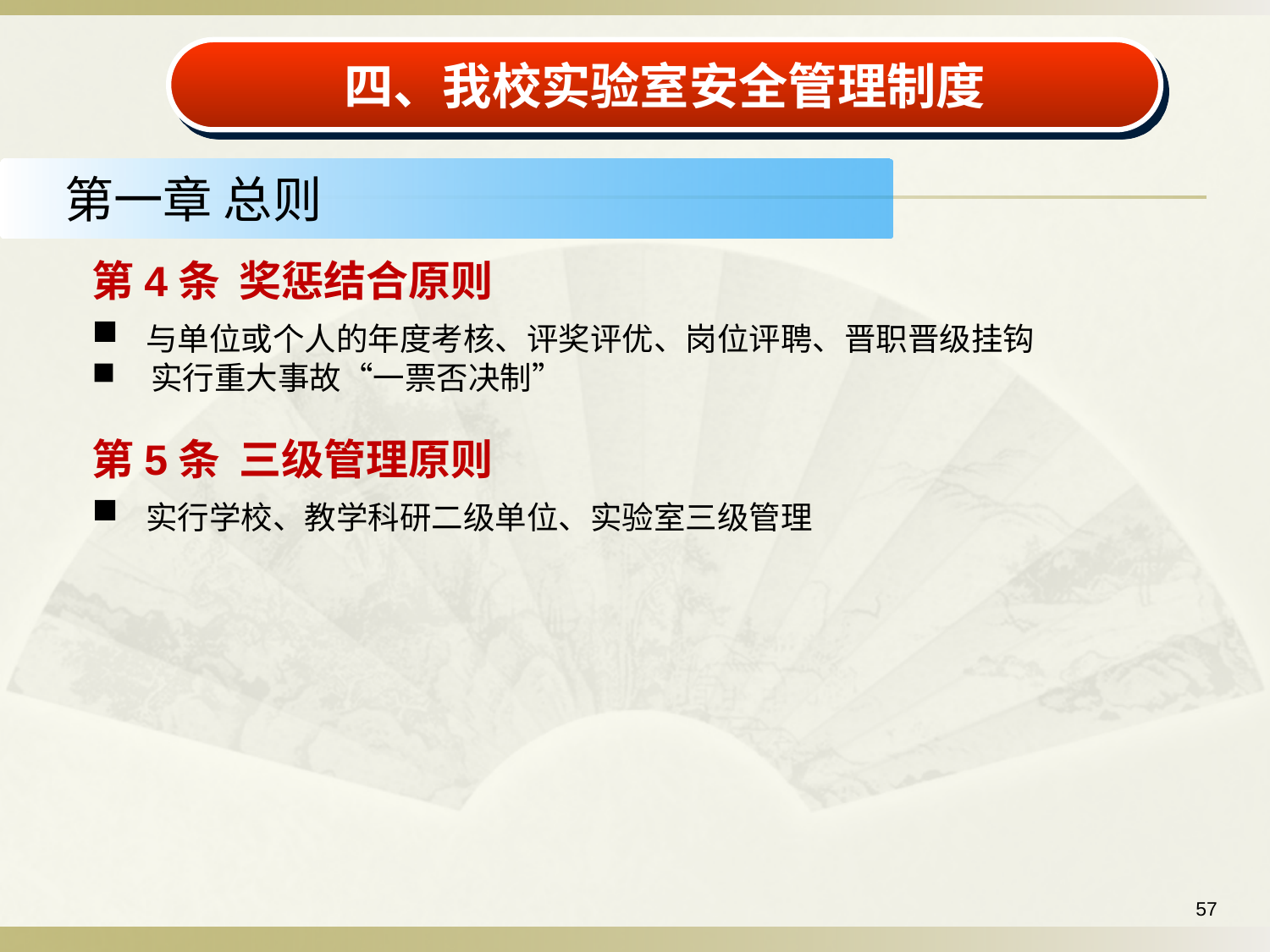

四、我校实验室安全管理制度
第一章 总则
第4条  奖惩结合原则
  与单位或个人的年度考核、评奖评优、岗位评聘、晋职晋级挂钩
   实行重大事故“一票否决制”
第5条  三级管理原则
  实行学校、教学科研二级单位、实验室三级管理
57